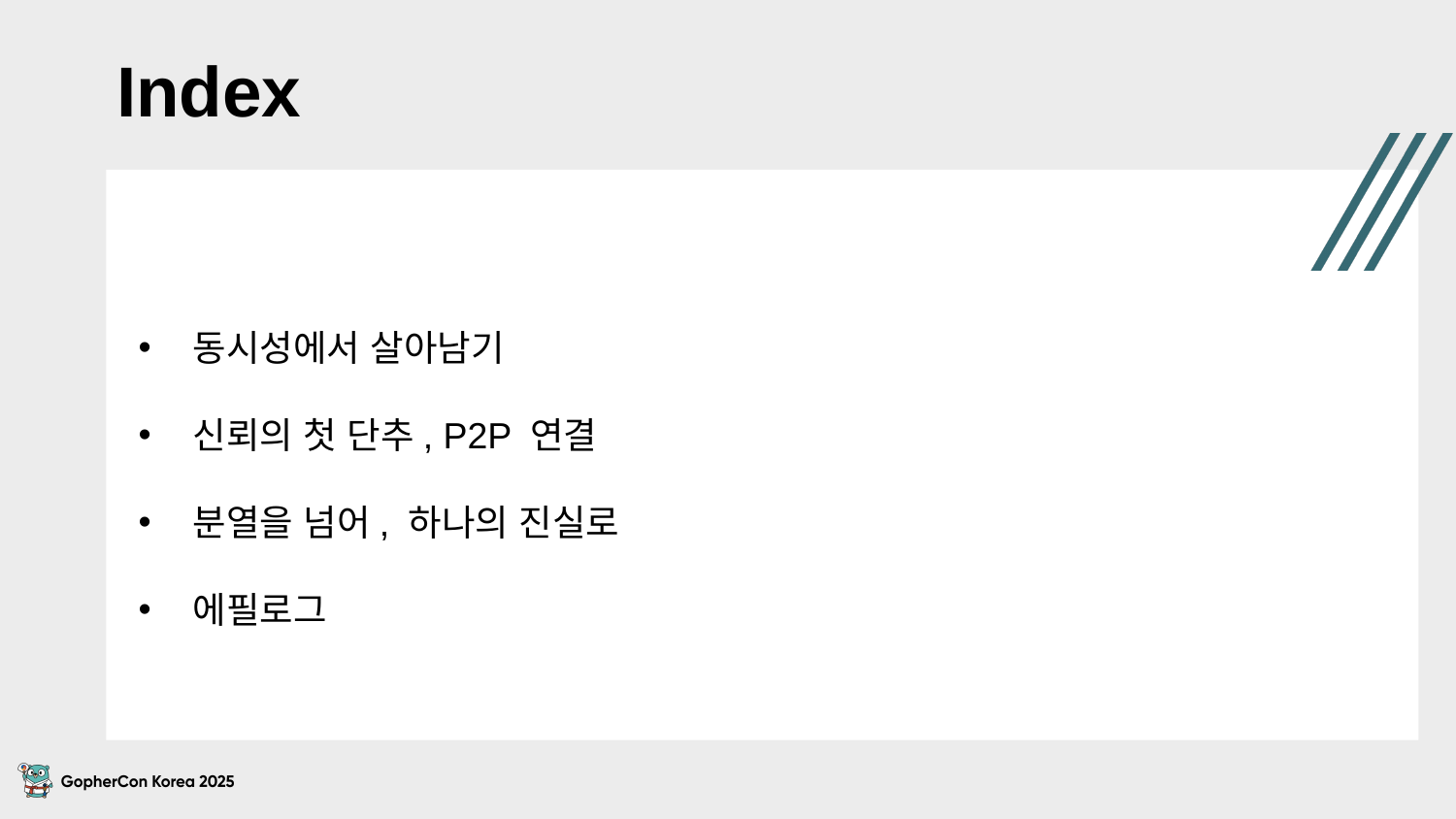

# Index
동시성에서 살아남기
신뢰의 첫 단추, P2P 연결
분열을 넘어, 하나의 진실로
에필로그